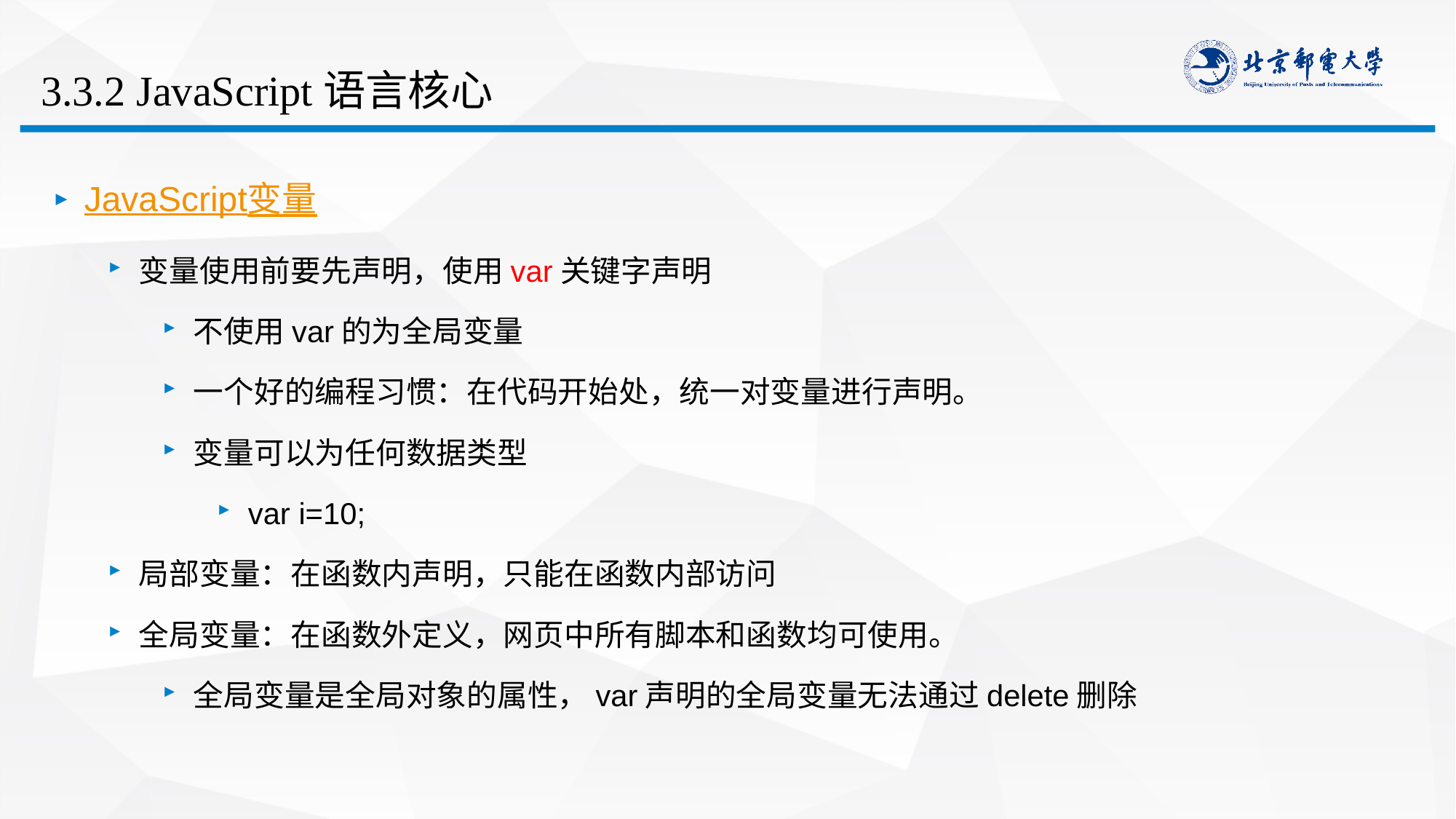

# 3.3.2 JavaScript语言核心
JavaScript变量
变量使用前要先声明，使用var关键字声明
不使用var的为全局变量
一个好的编程习惯：在代码开始处，统一对变量进行声明。
变量可以为任何数据类型
var i=10;
局部变量：在函数内声明，只能在函数内部访问
全局变量：在函数外定义，网页中所有脚本和函数均可使用。
全局变量是全局对象的属性，var声明的全局变量无法通过delete删除